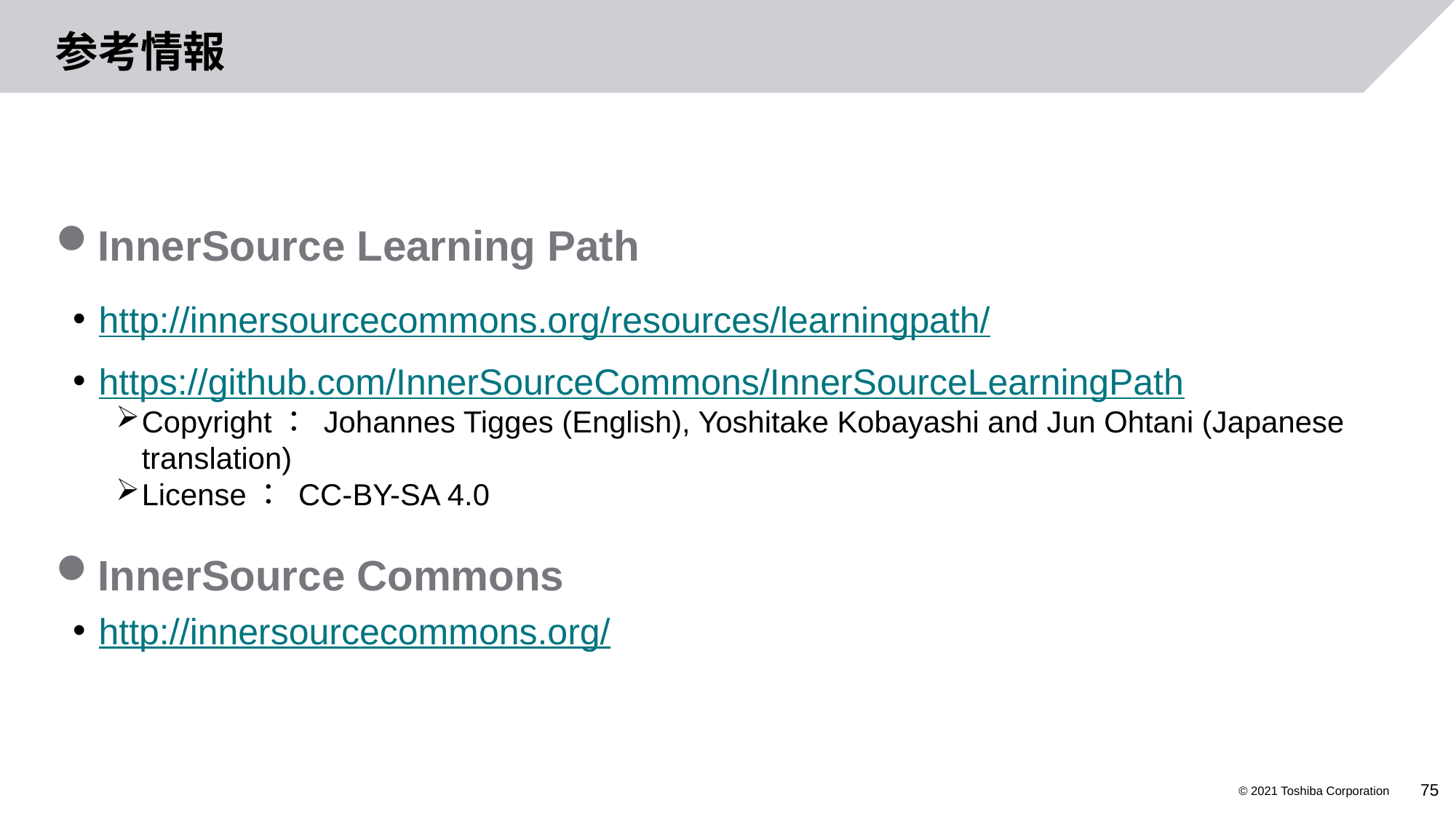

# 参考情報
InnerSource Learning Path
http://innersourcecommons.org/resources/learningpath/
https://github.com/InnerSourceCommons/InnerSourceLearningPath
Copyright： Johannes Tigges (English), Yoshitake Kobayashi and Jun Ohtani (Japanese translation)
License： CC-BY-SA 4.0
InnerSource Commons
http://innersourcecommons.org/